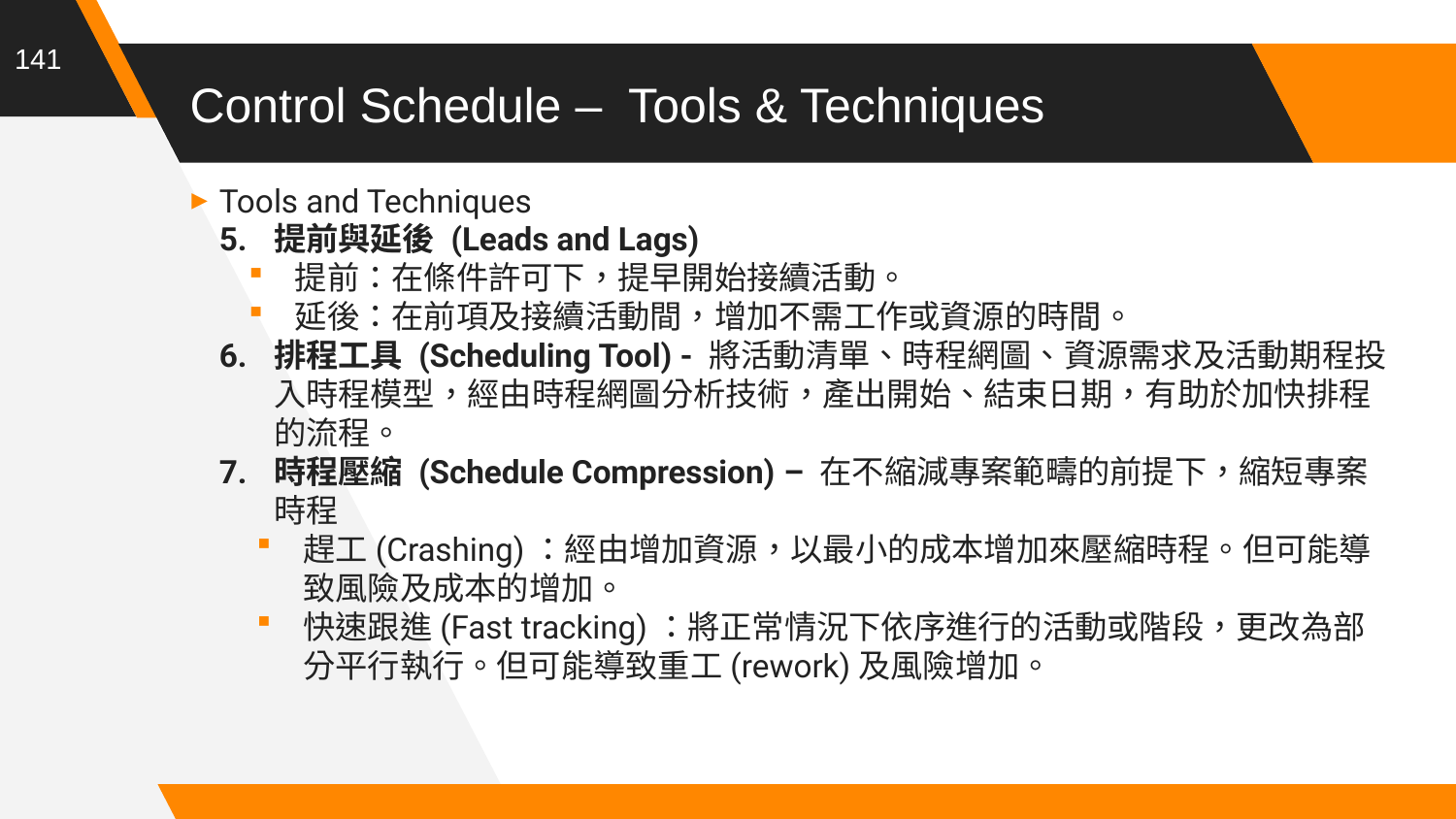

141
# Control Schedule –  Tools & Techniques
Tools and Techniques
提前與延後 (Leads and Lags)
提前：在條件許可下，提早開始接續活動。
延後：在前項及接續活動間，增加不需工作或資源的時間。
排程工具 (Scheduling Tool) - 將活動清單、時程網圖、資源需求及活動期程投入時程模型，經由時程網圖分析技術，產出開始、結束日期，有助於加快排程的流程。
時程壓縮 (Schedule Compression) – 在不縮減專案範疇的前提下，縮短專案時程
趕工(Crashing)：經由增加資源，以最小的成本增加來壓縮時程。但可能導致風險及成本的增加。
快速跟進(Fast tracking)：將正常情況下依序進行的活動或階段，更改為部分平行執行。但可能導致重工(rework)及風險增加。